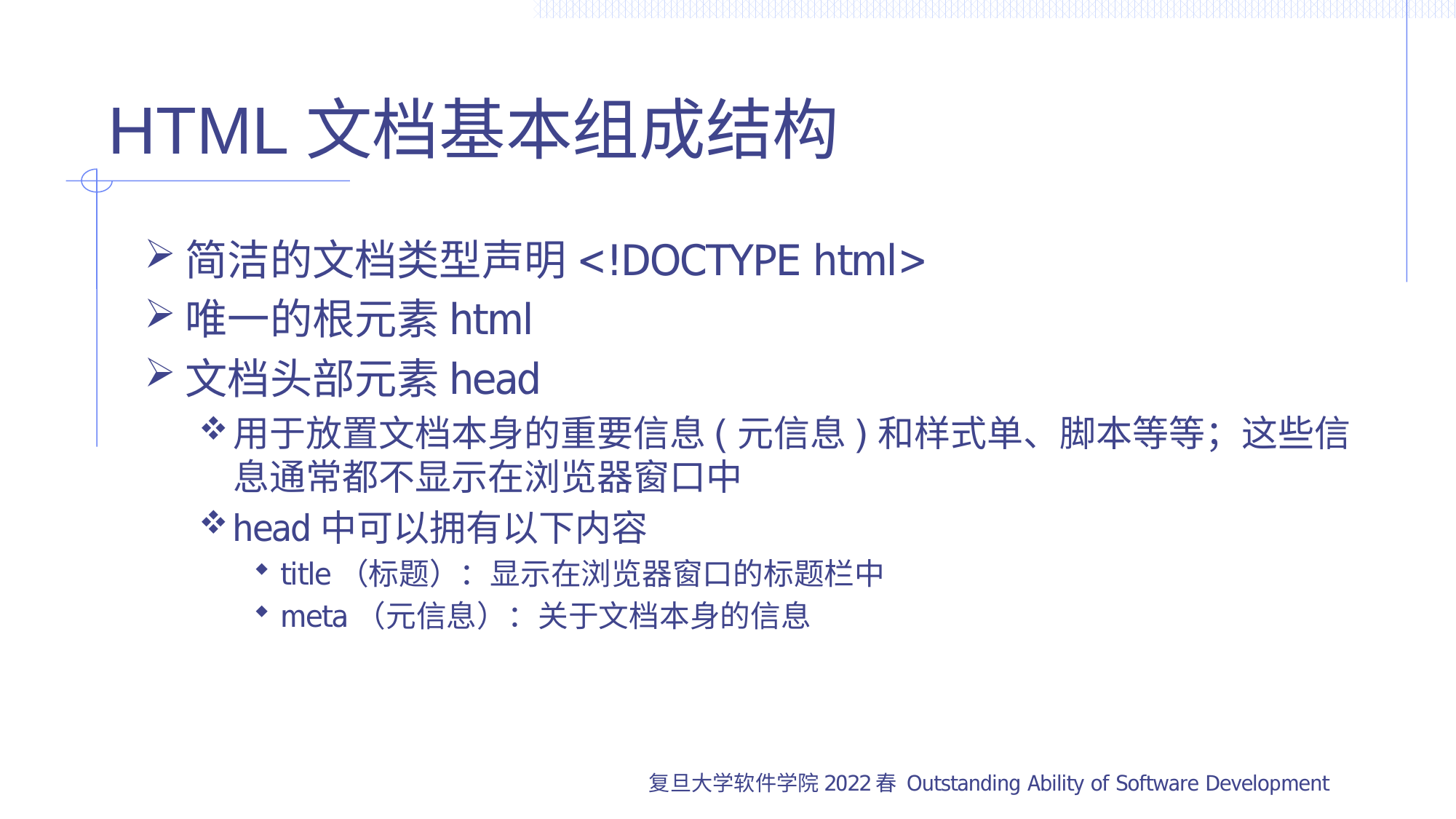

# HTML文档基本组成结构
简洁的文档类型声明<!DOCTYPE html>
唯一的根元素html
文档头部元素head
用于放置文档本身的重要信息(元信息)和样式单、脚本等等；这些信息通常都不显示在浏览器窗口中
head中可以拥有以下内容
title（标题）：显示在浏览器窗口的标题栏中
meta（元信息）：关于文档本身的信息